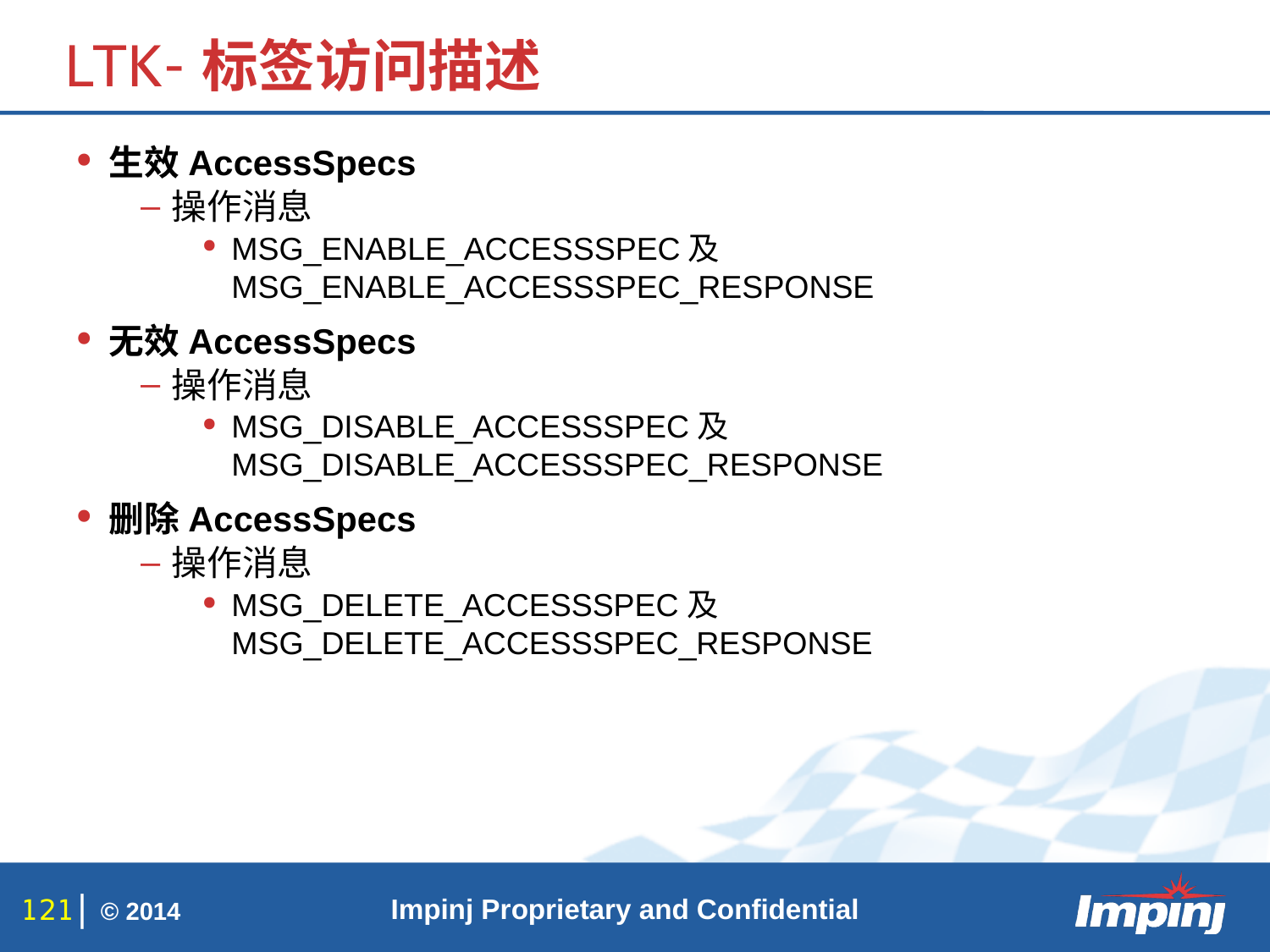

# LTK-标签访问描述
生效AccessSpecs
操作消息
MSG_ENABLE_ACCESSSPEC及MSG_ENABLE_ACCESSSPEC_RESPONSE
无效AccessSpecs
操作消息
MSG_DISABLE_ACCESSSPEC及MSG_DISABLE_ACCESSSPEC_RESPONSE
删除AccessSpecs
操作消息
MSG_DELETE_ACCESSSPEC及MSG_DELETE_ACCESSSPEC_RESPONSE